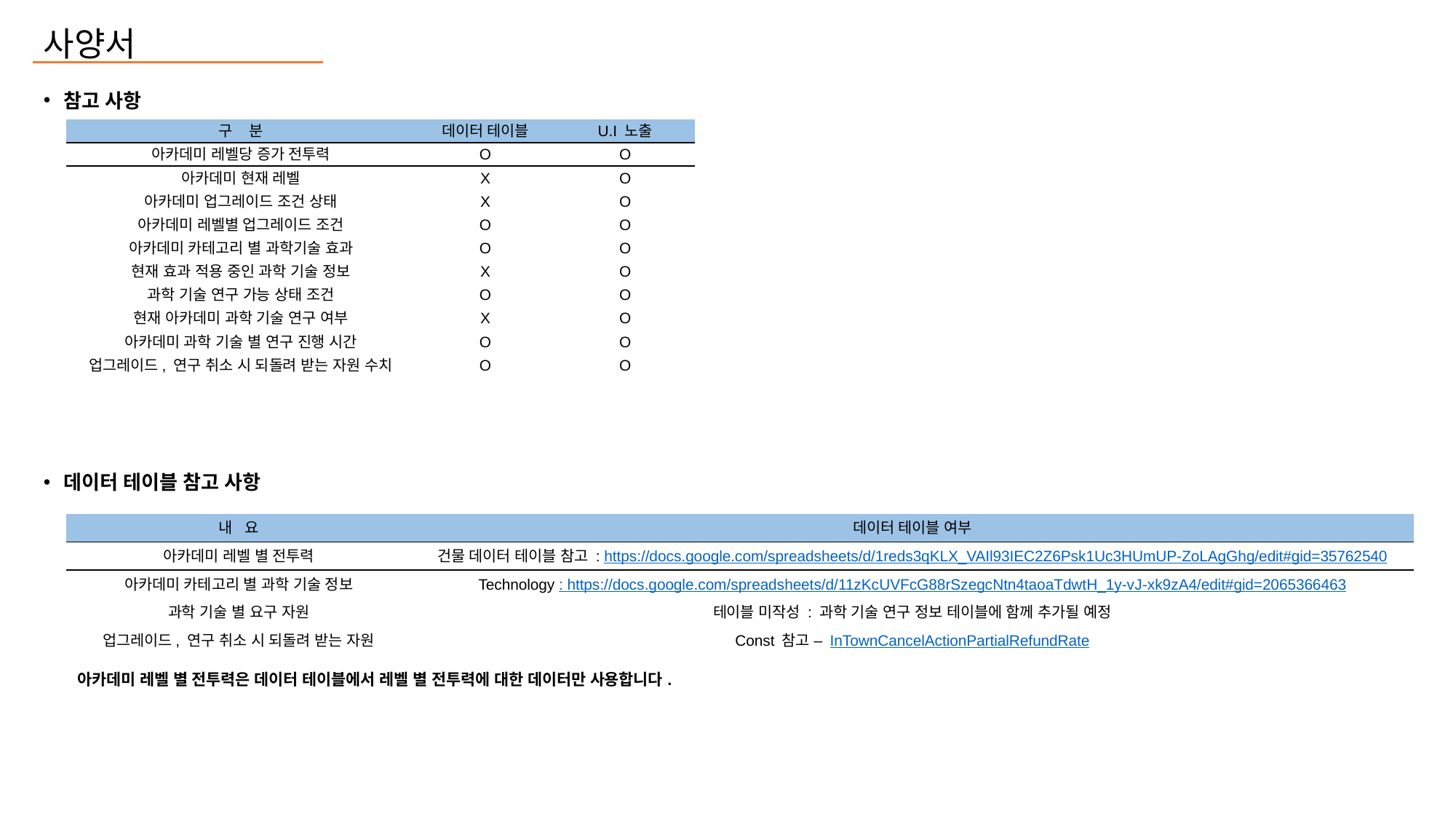

사양서
참고 사항
| 구 분 | 데이터 테이블 | U.I 노출 |
| --- | --- | --- |
| 아카데미 레벨당 증가 전투력 | O | O |
| 아카데미 현재 레벨 | X | O |
| 아카데미 업그레이드 조건 상태 | X | O |
| 아카데미 레벨별 업그레이드 조건 | O | O |
| 아카데미 카테고리 별 과학기술 효과 | O | O |
| 현재 효과 적용 중인 과학 기술 정보 | X | O |
| 과학 기술 연구 가능 상태 조건 | O | O |
| 현재 아카데미 과학 기술 연구 여부 | X | O |
| 아카데미 과학 기술 별 연구 진행 시간 | O | O |
| 업그레이드, 연구 취소 시 되돌려 받는 자원 수치 | O | O |
데이터 테이블 참고 사항
| 내 요 | 데이터 테이블 여부 |
| --- | --- |
| 아카데미 레벨 별 전투력 | 건물 데이터 테이블 참고 : https://docs.google.com/spreadsheets/d/1reds3qKLX\_VAIl93IEC2Z6Psk1Uc3HUmUP-ZoLAgGhg/edit#gid=35762540 |
| 아카데미 카테고리 별 과학 기술 정보 | Technology : https://docs.google.com/spreadsheets/d/11zKcUVFcG88rSzegcNtn4taoaTdwtH\_1y-vJ-xk9zA4/edit#gid=2065366463 |
| 과학 기술 별 요구 자원 | 테이블 미작성 : 과학 기술 연구 정보 테이블에 함께 추가될 예정 |
| 업그레이드, 연구 취소 시 되돌려 받는 자원 | Const 참고 – InTownCancelActionPartialRefundRate |
아카데미 레벨 별 전투력은 데이터 테이블에서 레벨 별 전투력에 대한 데이터만 사용합니다.